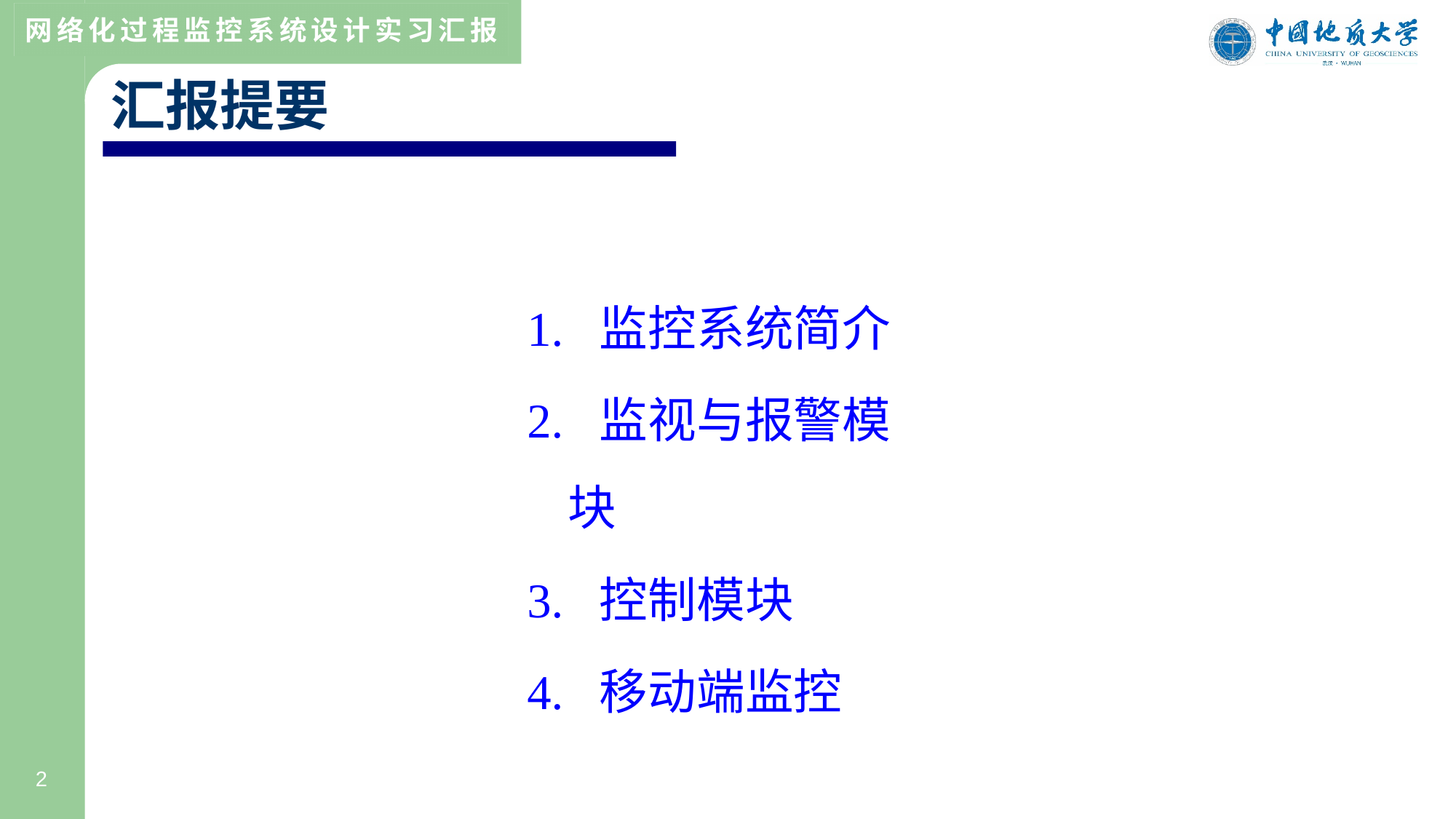

汇报提要

1.  监控系统简介
2.  监视与报警模块
3.  控制模块
4.  移动端监控
2